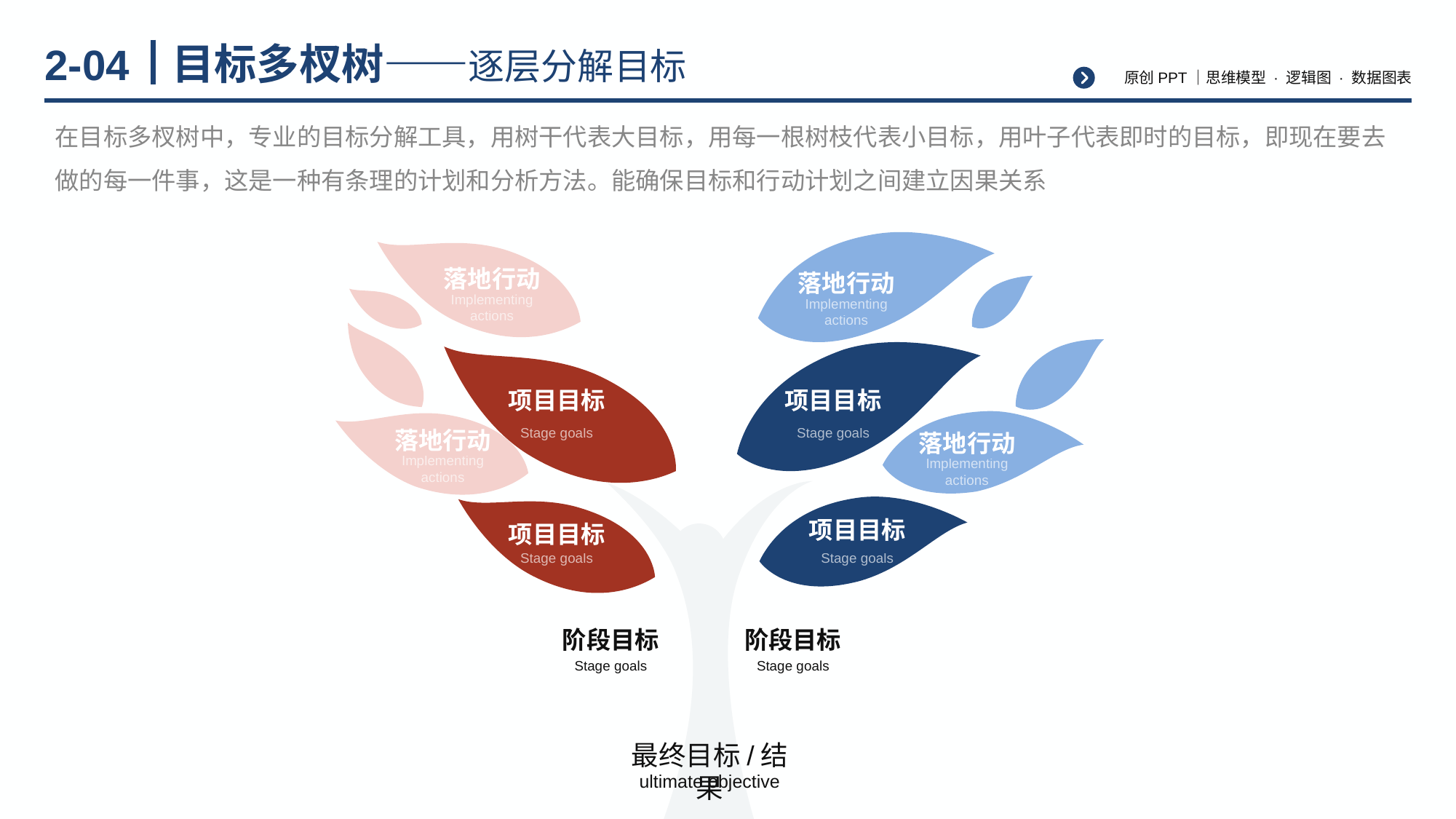

# 目标多杈树——逐层分解目标
2-04
在目标多杈树中，专业的目标分解工具，用树干代表大目标，用每一根树枝代表小目标，用叶子代表即时的目标，即现在要去做的每一件事，这是一种有条理的计划和分析方法。能确保目标和行动计划之间建立因果关系

落地行动
落地行动

Implementing actions

Implementing actions

项目目标
项目目标

Stage goals
Stage goals
落地行动
落地行动
Implementing actions
Implementing actions

项目目标
项目目标

Stage goals
Stage goals
阶段目标
Stage goals
阶段目标
Stage goals
最终目标/结果
ultimate objective